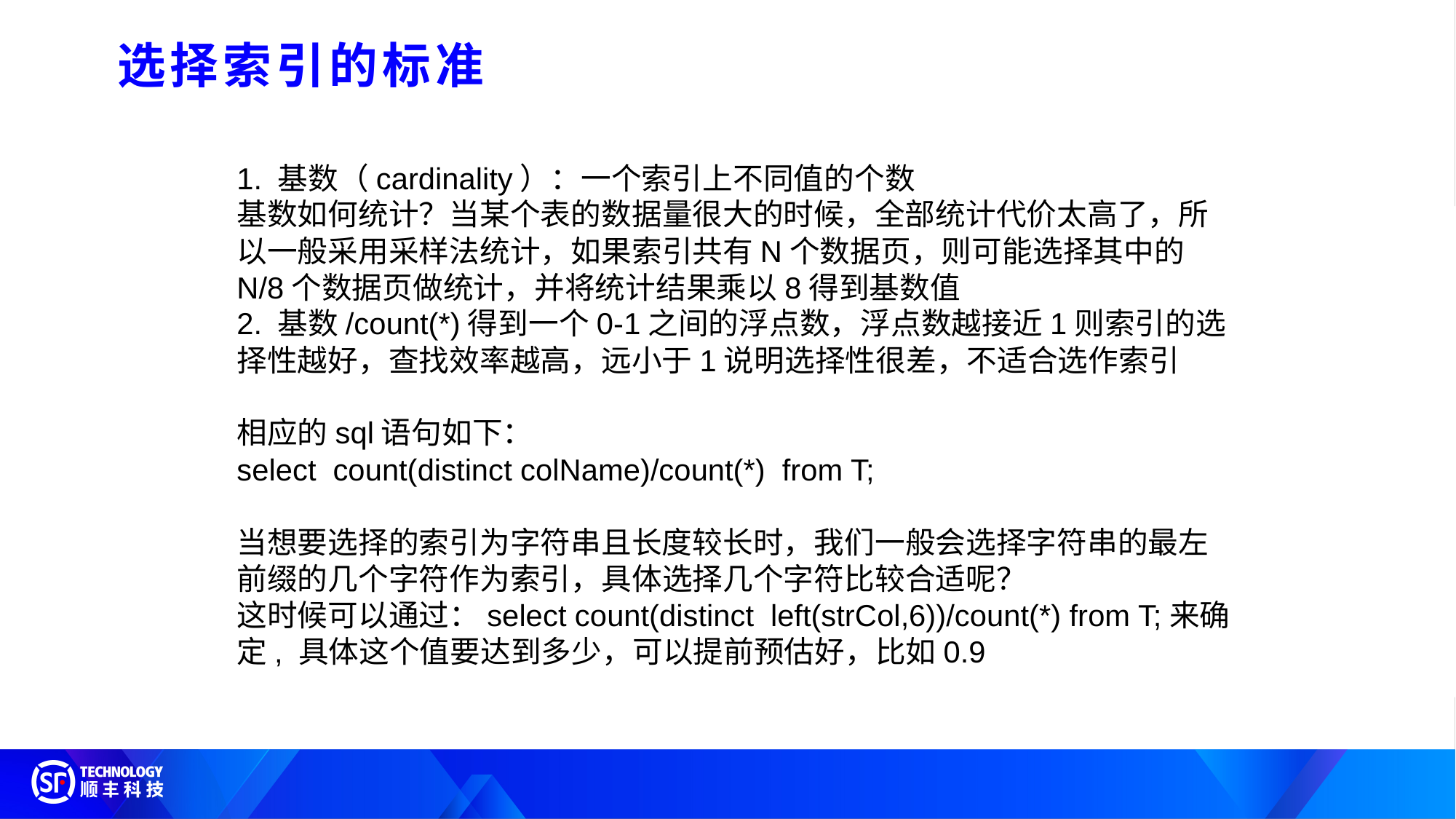

选择索引的标准
基数（cardinality）：一个索引上不同值的个数
基数如何统计？当某个表的数据量很大的时候，全部统计代价太高了，所以一般采用采样法统计，如果索引共有N个数据页，则可能选择其中的N/8个数据页做统计，并将统计结果乘以8得到基数值
2. 基数/count(*)得到一个0-1之间的浮点数，浮点数越接近1则索引的选择性越好，查找效率越高，远小于1说明选择性很差，不适合选作索引

相应的sql语句如下：
select  count(distinct colName)/count(*)  from T;

当想要选择的索引为字符串且长度较长时，我们一般会选择字符串的最左前缀的几个字符作为索引，具体选择几个字符比较合适呢？
这时候可以通过：select count(distinct  left(strCol,6))/count(*) from T;来确定, 具体这个值要达到多少，可以提前预估好，比如0.9